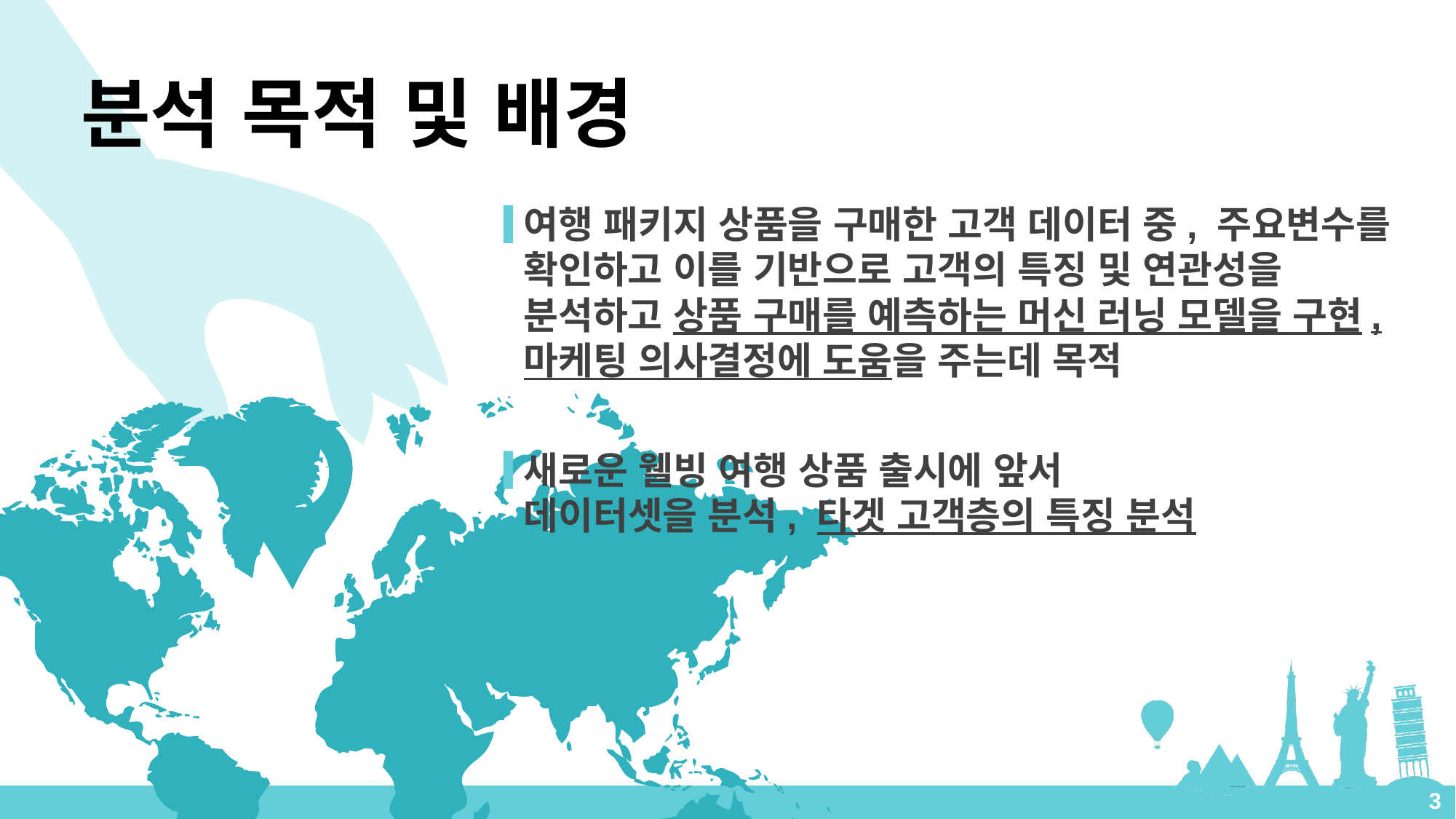

분석 목적 및 배경
여행 패키지 상품을 구매한 고객 데이터 중, 주요변수를 확인하고 이를 기반으로 고객의 특징 및 연관성을 분석하고 상품 구매를 예측하는 머신 러닝 모델을 구현, 마케팅 의사결정에 도움을 주는데 목적

새로운 웰빙 여행 상품 출시에 앞서
데이터셋을 분석, 타겟 고객층의 특징 분석